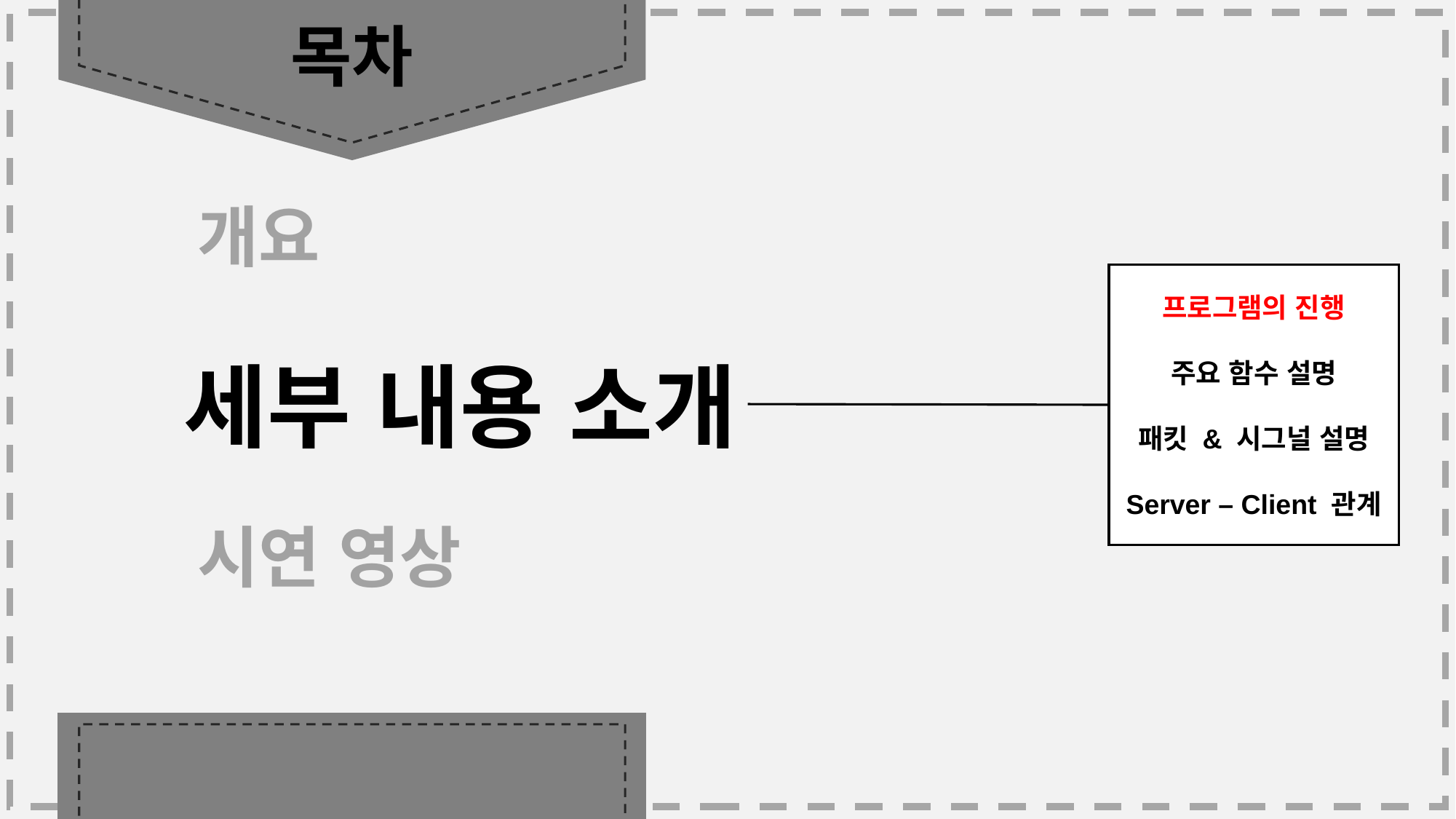

목차

개요

시연 영상
프로그램의 진행

주요 함수 설명

패킷 & 시그널 설명

Server – Client 관계
세부 내용 소개